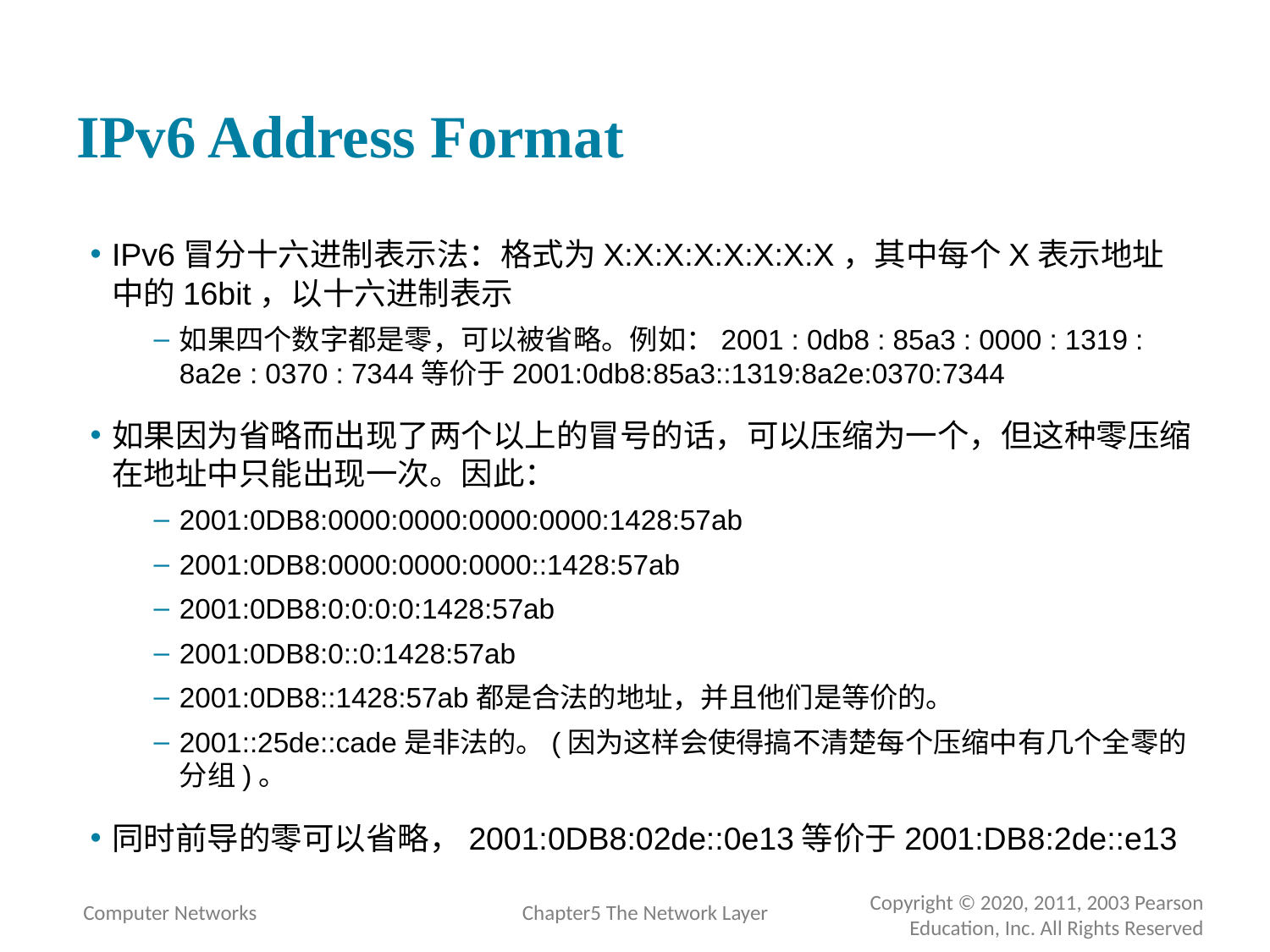

# IPv6 Address Format
IPv6冒分十六进制表示法：格式为X:X:X:X:X:X:X:X，其中每个X表示地址中的16bit，以十六进制表示
如果四个数字都是零，可以被省略。例如：2001 : 0db8 : 85a3 : 0000 : 1319 : 8a2e : 0370 : 7344等价于2001:0db8:85a3::1319:8a2e:0370:7344
如果因为省略而出现了两个以上的冒号的话，可以压缩为一个，但这种零压缩在地址中只能出现一次。因此：
2001:0DB8:0000:0000:0000:0000:1428:57ab
2001:0DB8:0000:0000:0000::1428:57ab
2001:0DB8:0:0:0:0:1428:57ab
2001:0DB8:0::0:1428:57ab
2001:0DB8::1428:57ab都是合法的地址，并且他们是等价的。
2001::25de::cade是非法的。(因为这样会使得搞不清楚每个压缩中有几个全零的分组)。
同时前导的零可以省略，2001:0DB8:02de::0e13等价于2001:DB8:2de::e13